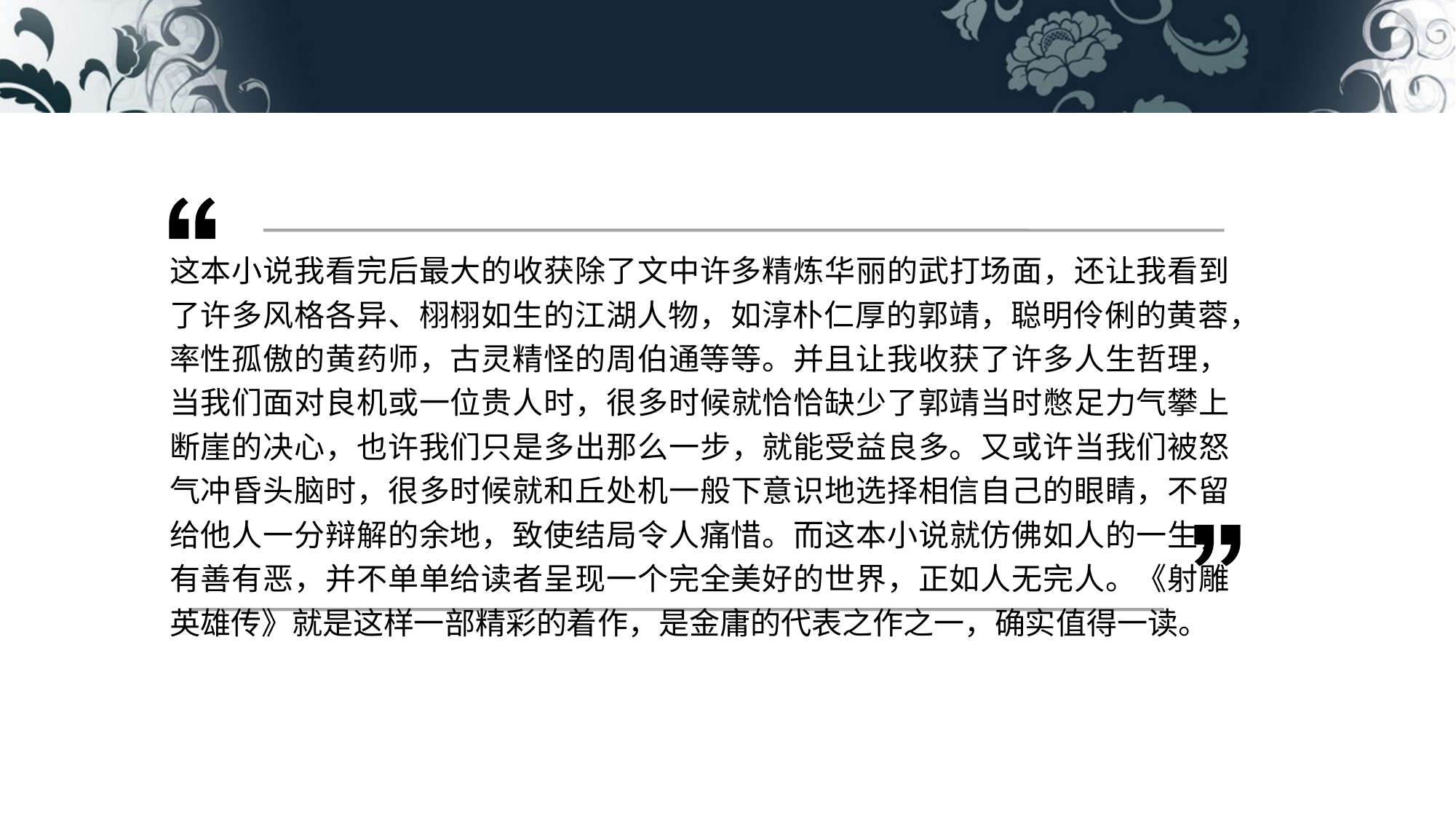

这本小说我看完后最大的收获除了文中许多精炼华丽的武打场面，还让我看到了许多风格各异、栩栩如生的江湖人物，如淳朴仁厚的郭靖，聪明伶俐的黄蓉，率性孤傲的黄药师，古灵精怪的周伯通等等。并且让我收获了许多人生哲理，当我们面对良机或一位贵人时，很多时候就恰恰缺少了郭靖当时憋足力气攀上断崖的决心，也许我们只是多出那么一步，就能受益良多。又或许当我们被怒气冲昏头脑时，很多时候就和丘处机一般下意识地选择相信自己的眼睛，不留给他人一分辩解的余地，致使结局令人痛惜。而这本小说就仿佛如人的一生，有善有恶，并不单单给读者呈现一个完全美好的世界，正如人无完人。《射雕英雄传》就是这样一部精彩的着作，是金庸的代表之作之一，确实值得一读。